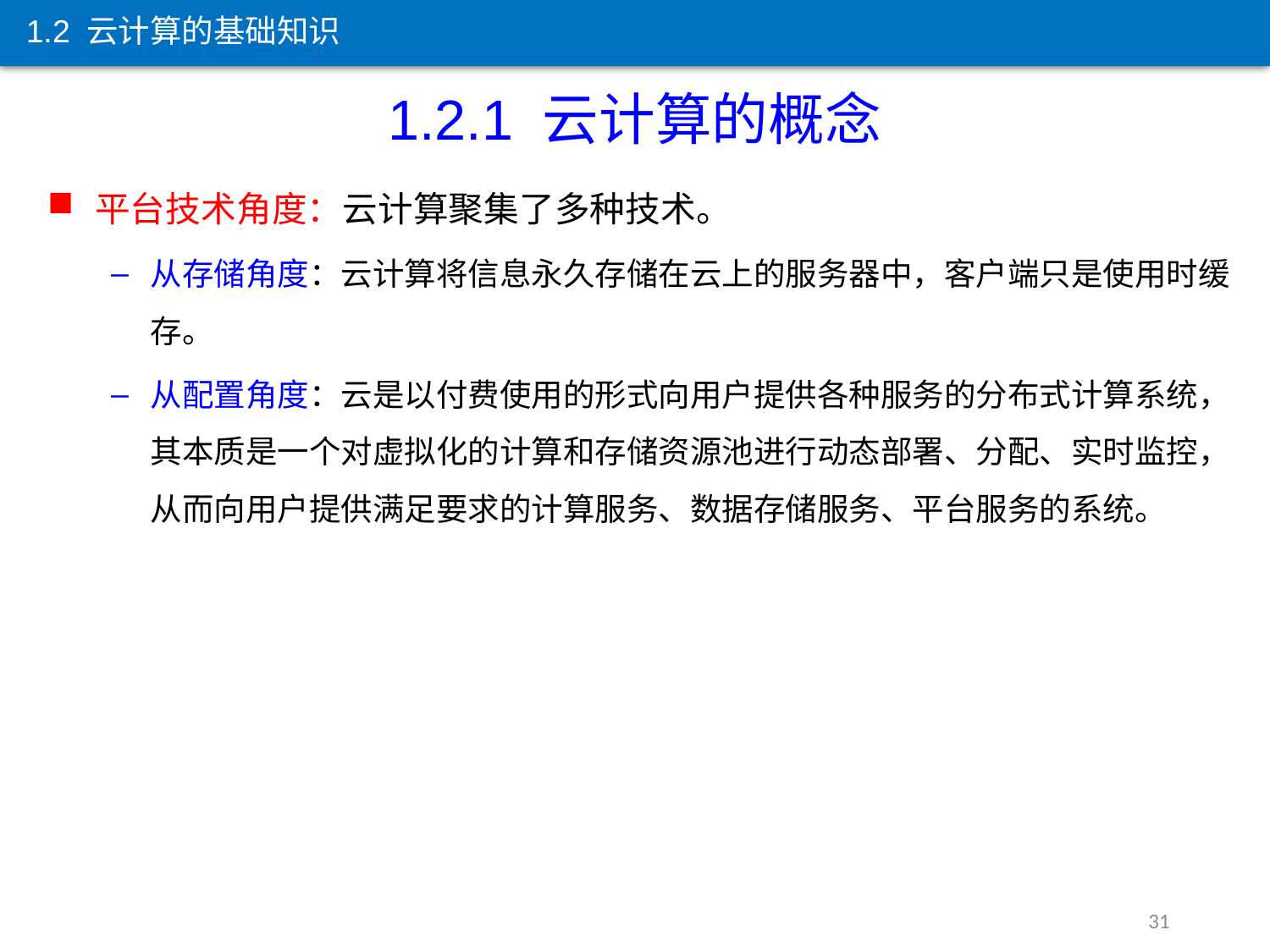

1.2 云计算的基础知识
1.2.1 云计算的概念
平台技术角度：云计算聚集了多种技术。
从存储角度：云计算将信息永久存储在云上的服务器中，客户端只是使用时缓存。
从配置角度：云是以付费使用的形式向用户提供各种服务的分布式计算系统，其本质是一个对虚拟化的计算和存储资源池进行动态部署、分配、实时监控，从而向用户提供满足要求的计算服务、数据存储服务、平台服务的系统。
31